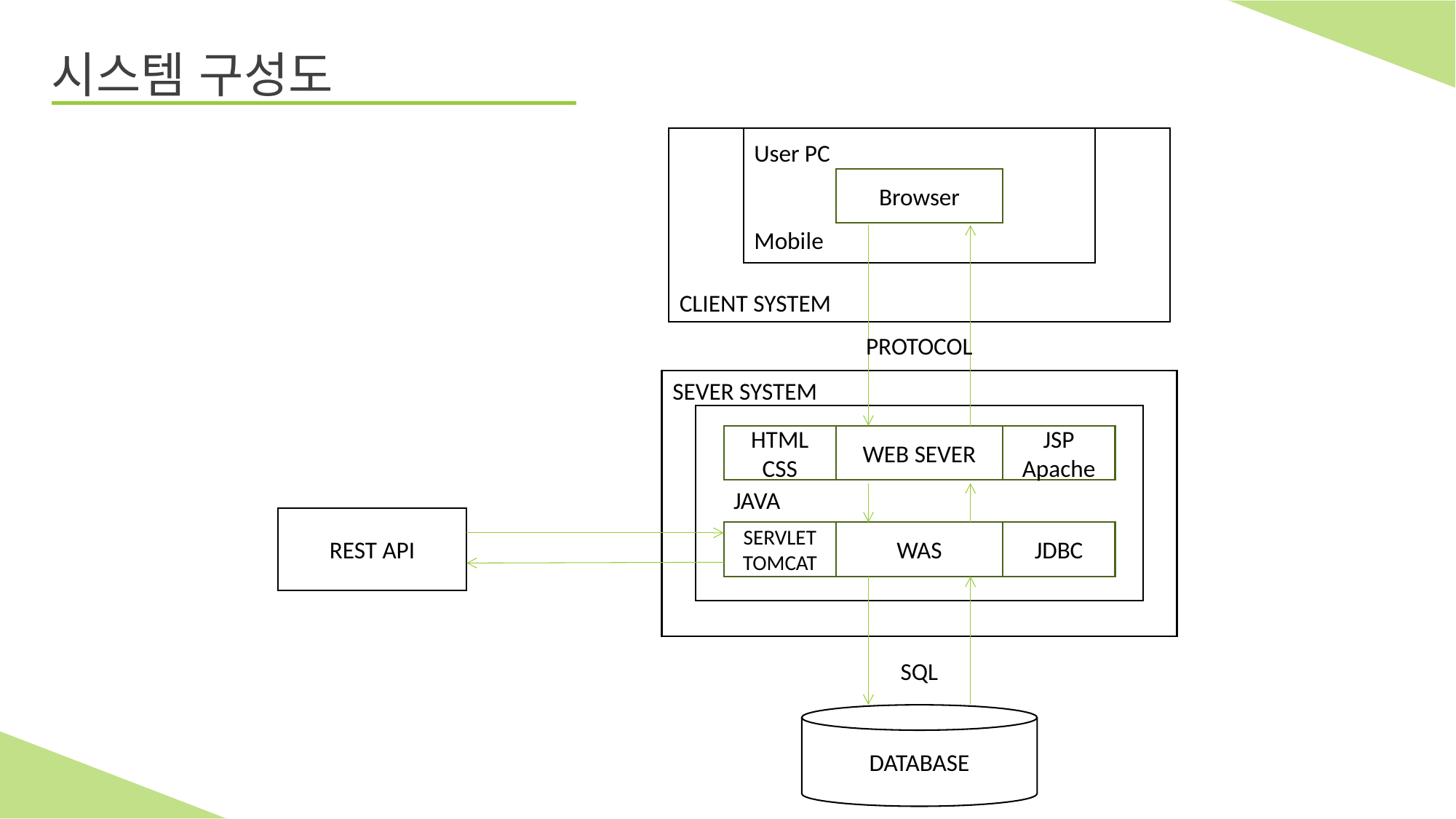

# 시스템 구성도

User PC

Mobile
Browser
CLIENT SYSTEM
PROTOCOL

SEVER SYSTEM

HTML
CSS
WEB SEVER
JSP
Apache
JAVA
REST API
JDBC
SERVLET
TOMCAT
WAS
SQL
DATABASE